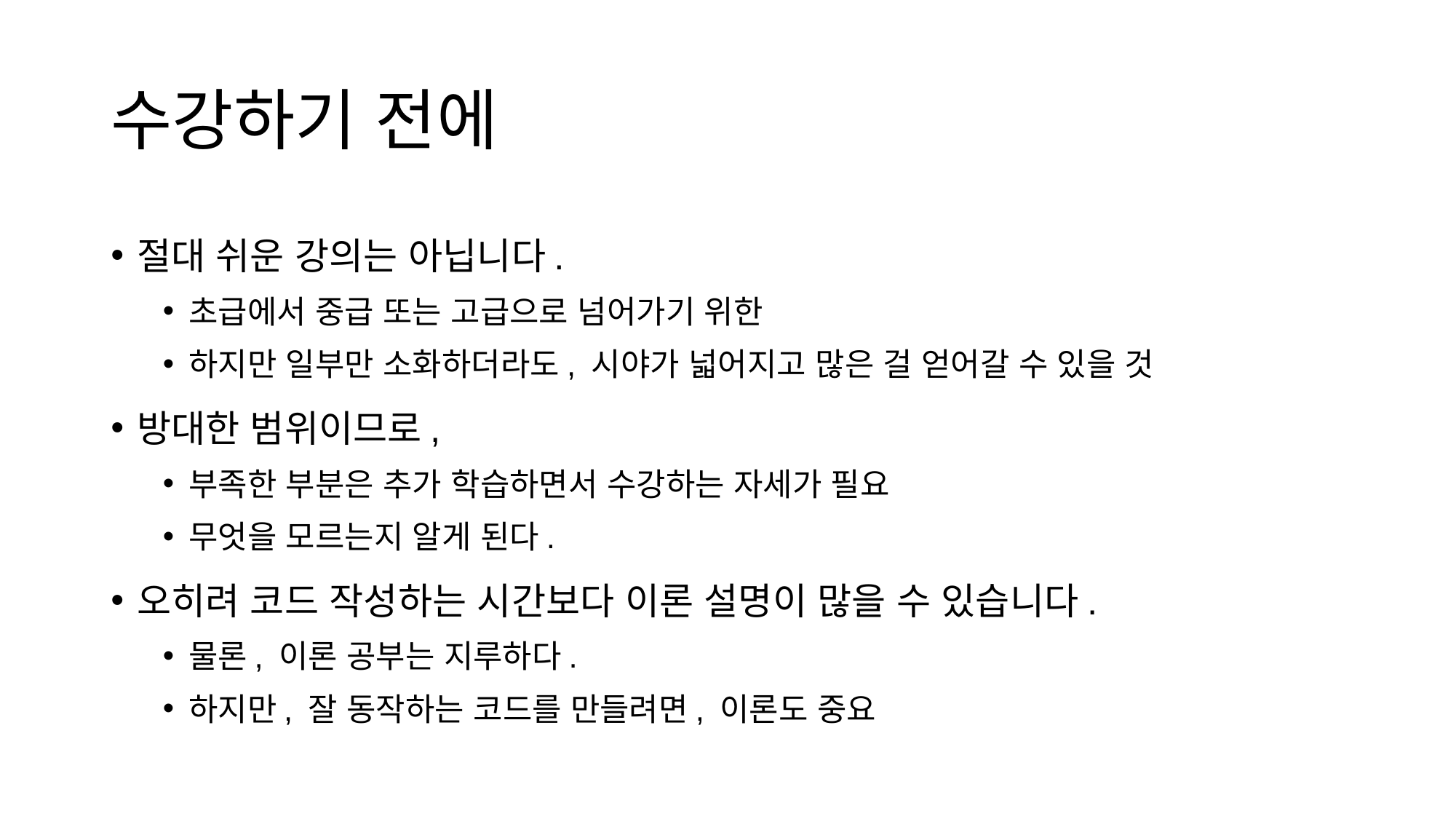

# 수강하기 전에
절대 쉬운 강의는 아닙니다.
초급에서 중급 또는 고급으로 넘어가기 위한
하지만 일부만 소화하더라도, 시야가 넓어지고 많은 걸 얻어갈 수 있을 것
방대한 범위이므로,
부족한 부분은 추가 학습하면서 수강하는 자세가 필요
무엇을 모르는지 알게 된다.
오히려 코드 작성하는 시간보다 이론 설명이 많을 수 있습니다.
물론, 이론 공부는 지루하다.
하지만, 잘 동작하는 코드를 만들려면, 이론도 중요